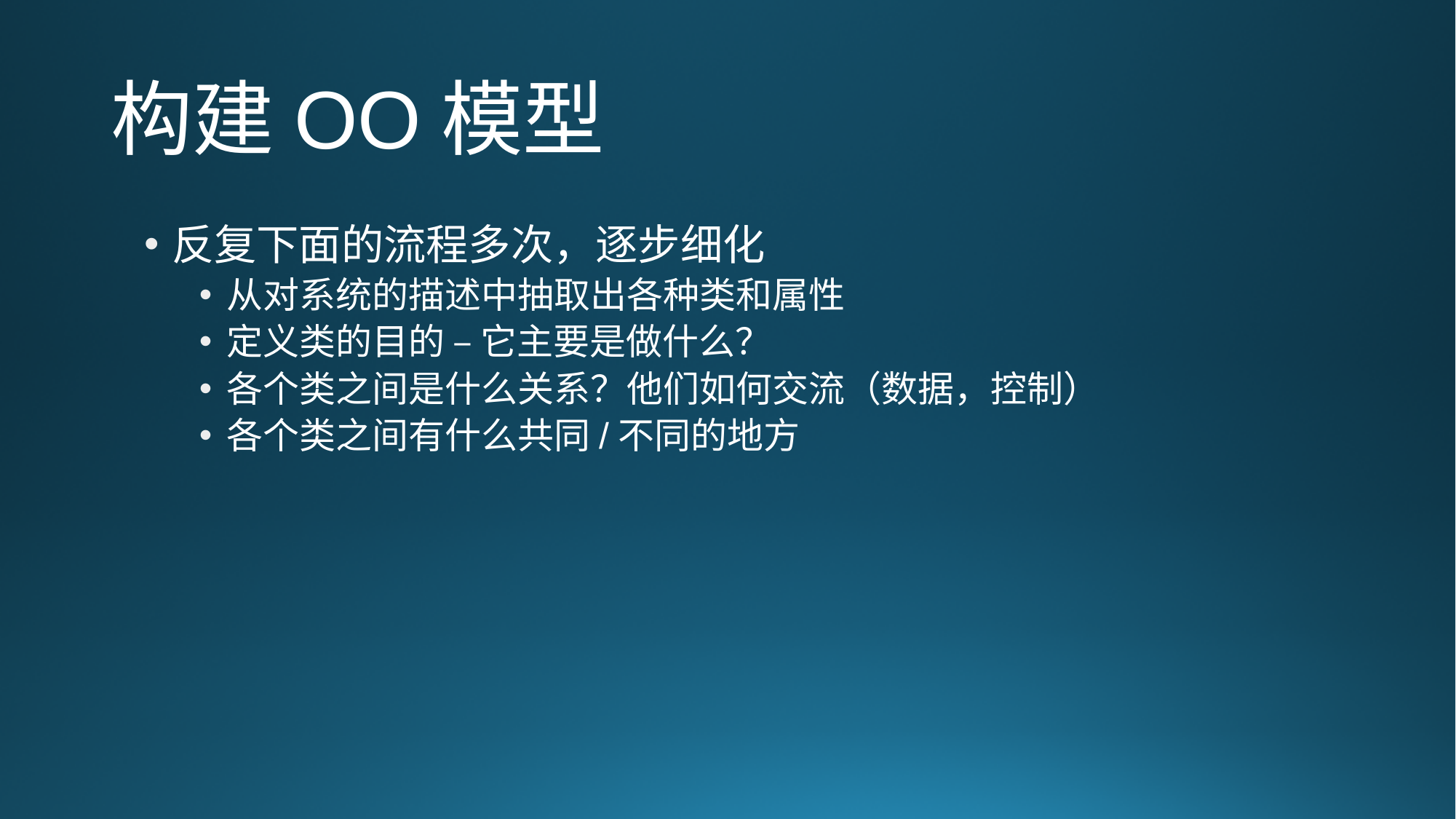

# 构建OO模型
反复下面的流程多次，逐步细化
从对系统的描述中抽取出各种类和属性
定义类的目的 – 它主要是做什么？
各个类之间是什么关系？他们如何交流（数据，控制）
各个类之间有什么共同/不同的地方